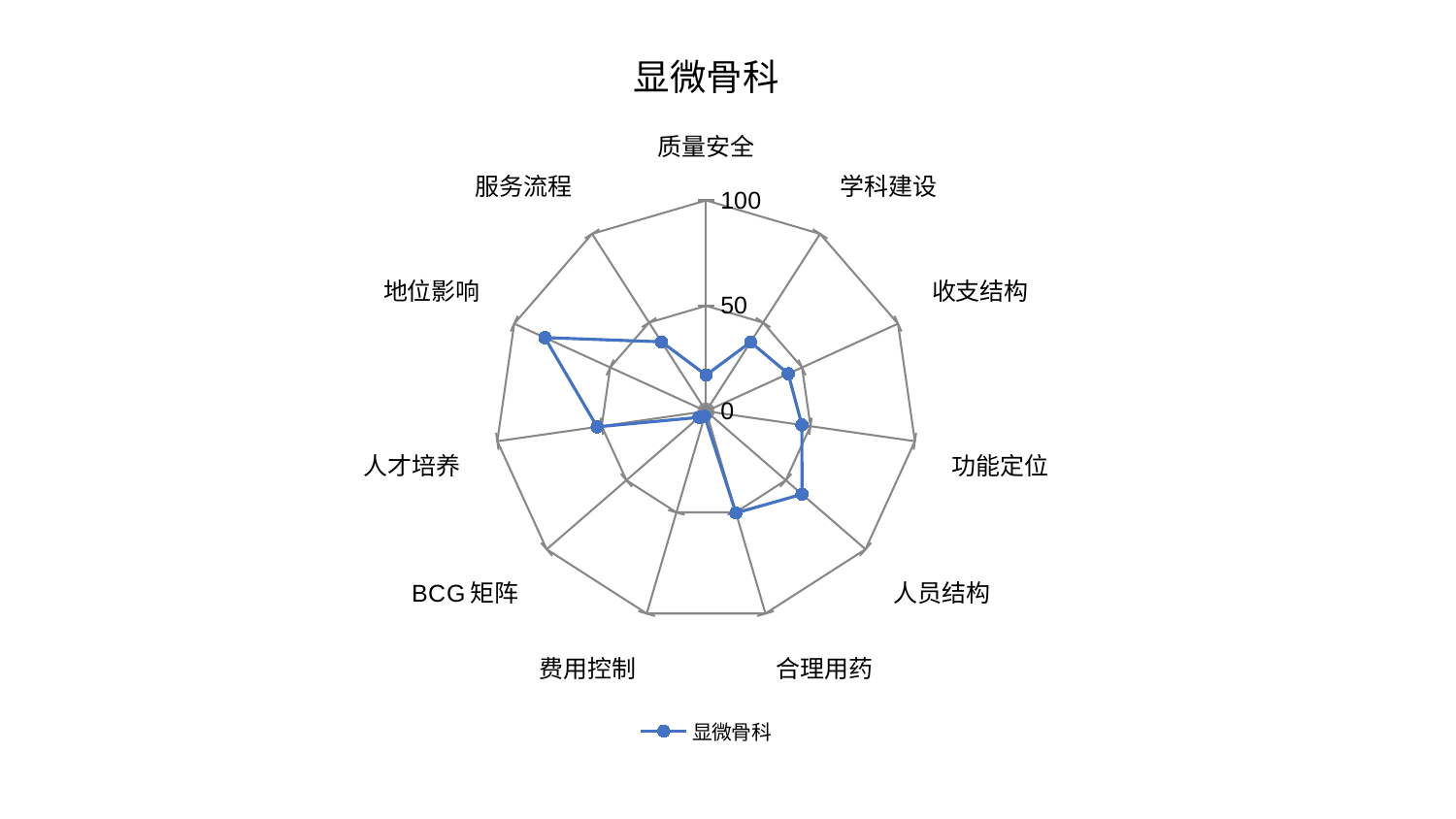

### Chart: 显微骨科

| Category | 显微骨科 |
|---|---|
| 质量安全 | 17.165156467063603 |
| 学科建设 | 39.004912709594095 |
| 收支结构 | 42.82761339937723 |
| 功能定位 | 45.89168833400835 |
| 人员结构 | 60.15898087032054 |
| 合理用药 | 50.2819996945648 |
| 费用控制 | 2.4732622809731777 |
| BCG矩阵 | 4.451643760433537 |
| 人才培养 | 52.197806222303285 |
| 地位影响 | 84.07031621457868 |
| 服务流程 | 39.134679092478144 |
173